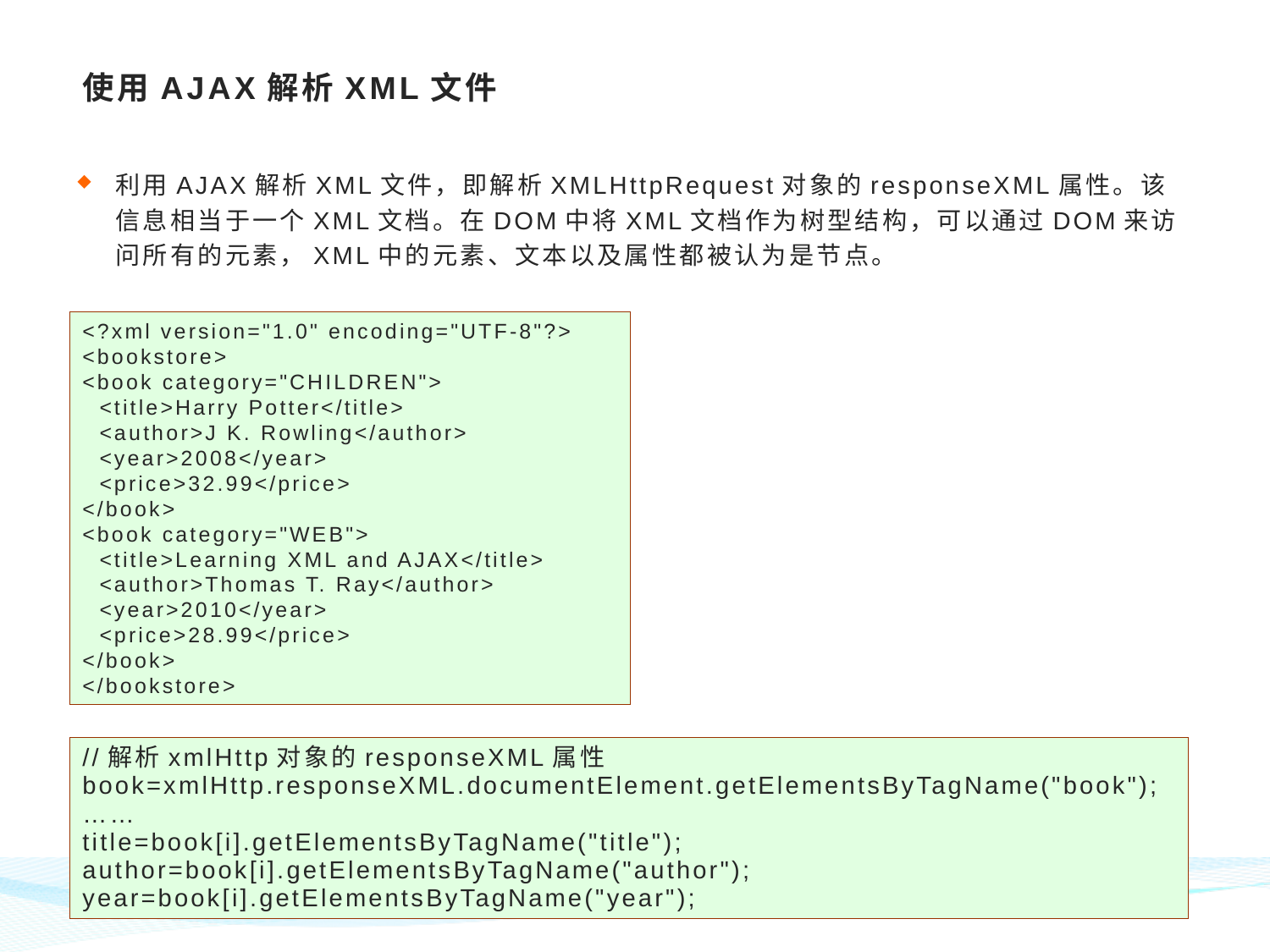

# 使用AJAX解析XML文件
利用AJAX解析XML文件，即解析XMLHttpRequest对象的responseXML属性。该信息相当于一个XML文档。在DOM中将XML文档作为树型结构，可以通过DOM来访问所有的元素，XML中的元素、文本以及属性都被认为是节点。

<?xml version="1.0" encoding="UTF-8"?>
<bookstore>
<book category="CHILDREN">
  <title>Harry Potter</title>
  <author>J K. Rowling</author>
  <year>2008</year>
  <price>32.99</price>
</book>
<book category="WEB">
  <title>Learning XML and AJAX</title>
  <author>Thomas T. Ray</author>
  <year>2010</year>
  <price>28.99</price>
</book>
</bookstore>
//解析xmlHttp对象的responseXML属性
book=xmlHttp.responseXML.documentElement.getElementsByTagName("book");
……
title=book[i].getElementsByTagName("title");
author=book[i].getElementsByTagName("author");
year=book[i].getElementsByTagName("year");
230